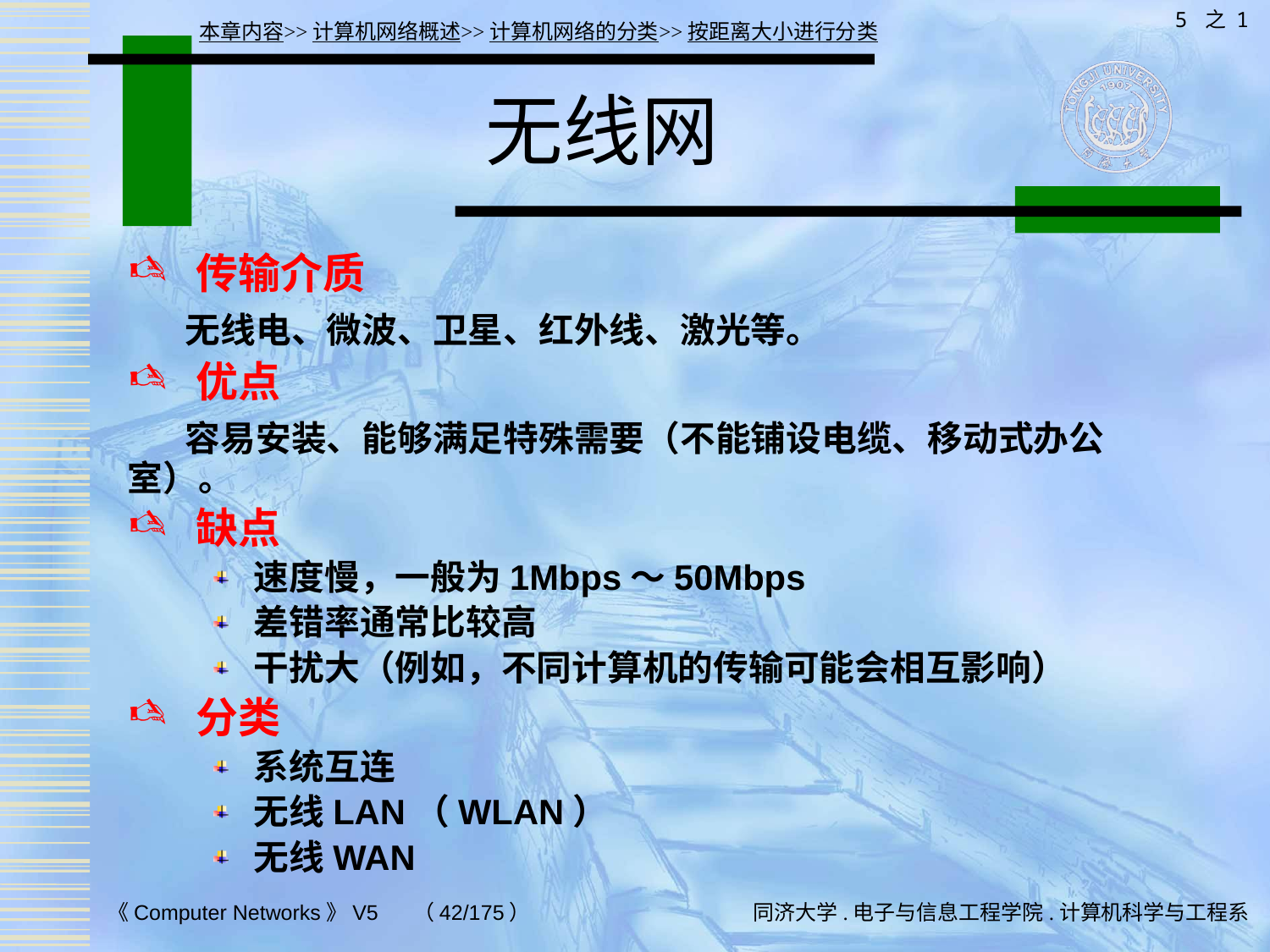

5 之 1
本章内容>>计算机网络概述>>计算机网络的分类>>按距离大小进行分类
# 无线网
  传输介质
     无线电、微波、卫星、红外线、激光等。
  优点
     容易安装、能够满足特殊需要（不能铺设电缆、移动式办公室）。
  缺点
速度慢，一般为1Mbps～50Mbps
差错率通常比较高
干扰大（例如，不同计算机的传输可能会相互影响）
  分类
系统互连
无线LAN（WLAN）
无线WAN